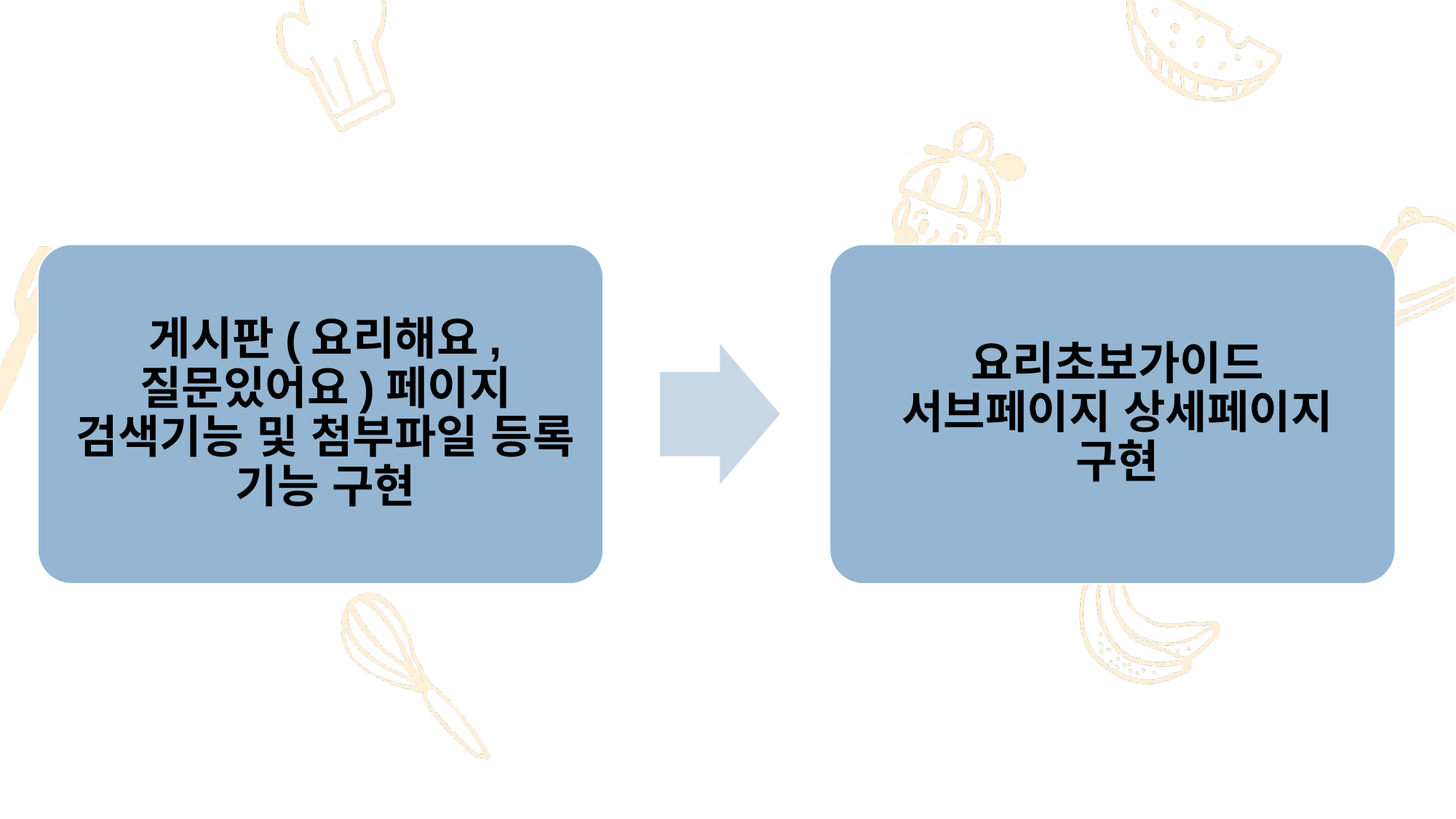

게시판(요리해요, 질문있어요)페이지 검색기능 및 첨부파일 등록 기능 구현

요리초보가이드 서브페이지 상세페이지 구현